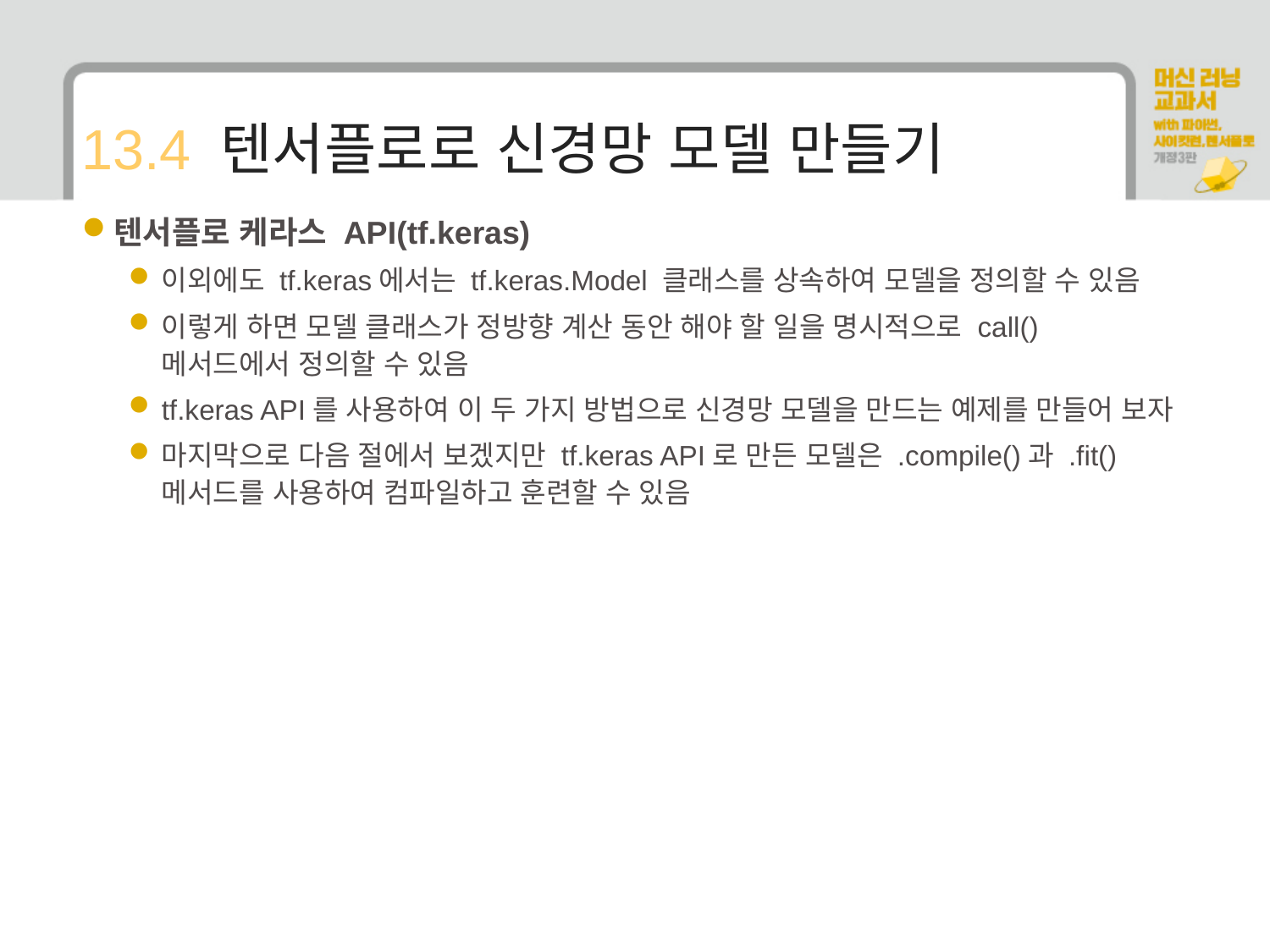

# 13.4 텐서플로로 신경망 모델 만들기
텐서플로 케라스 API(tf.keras)
이외에도 tf.keras에서는 tf.keras.Model 클래스를 상속하여 모델을 정의할 수 있음
이렇게 하면 모델 클래스가 정방향 계산 동안 해야 할 일을 명시적으로 call() 메서드에서 정의할 수 있음
tf.keras API를 사용하여 이 두 가지 방법으로 신경망 모델을 만드는 예제를 만들어 보자
마지막으로 다음 절에서 보겠지만 tf.keras API로 만든 모델은 .compile()과 .fit() 메서드를 사용하여 컴파일하고 훈련할 수 있음